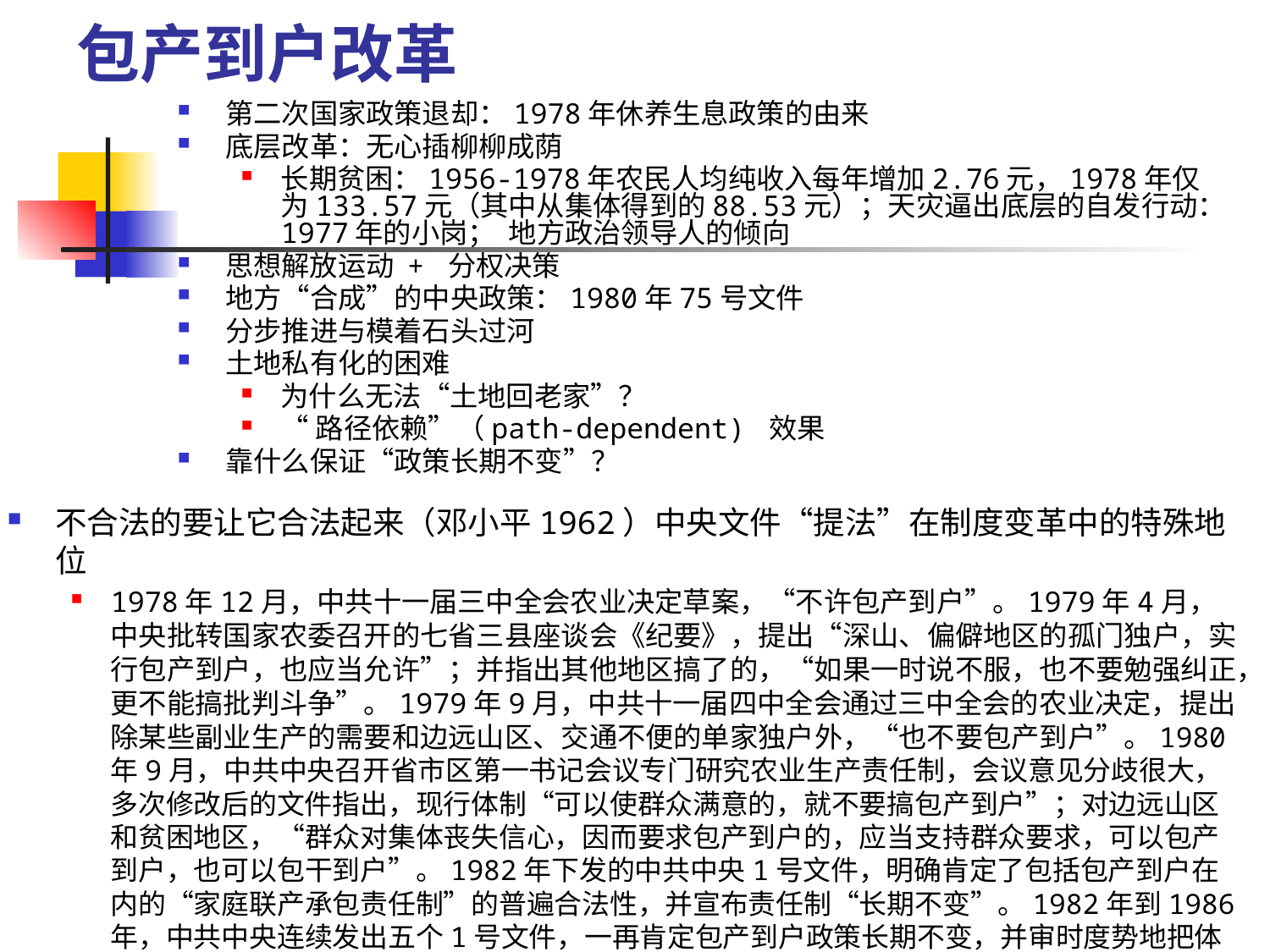

# 包产到户改革
第二次国家政策退却：1978年休养生息政策的由来
底层改革：无心插柳柳成荫
长期贫困：1956-1978年农民人均纯收入每年增加2.76元，1978年仅为133.57元（其中从集体得到的88.53元）；天灾逼出底层的自发行动：1977年的小岗；  地方政治领导人的倾向
思想解放运动 + 分权决策
地方“合成”的中央政策：1980年75号文件
分步推进与模着石头过河
土地私有化的困难
为什么无法“土地回老家”？
“路径依赖”（path-dependent) 效果
靠什么保证“政策长期不变”？
不合法的要让它合法起来（邓小平1962）中央文件“提法”在制度变革中的特殊地位
1978年12月，中共十一届三中全会农业决定草案，“不许包产到户”。1979年4月，中央批转国家农委召开的七省三县座谈会《纪要》，提出“深山、偏僻地区的孤门独户，实行包产到户，也应当允许”；并指出其他地区搞了的，“如果一时说不服，也不要勉强纠正，更不能搞批判斗争”。1979年9月，中共十一届四中全会通过三中全会的农业决定，提出除某些副业生产的需要和边远山区、交通不便的单家独户外，“也不要包产到户”。1980年9月，中共中央召开省市区第一书记会议专门研究农业生产责任制，会议意见分歧很大，多次修改后的文件指出，现行体制“可以使群众满意的，就不要搞包产到户”；对边远山区和贫困地区，“群众对集体丧失信心，因而要求包产到户的，应当支持群众要求，可以包产到户，也可以包干到户”。1982年下发的中共中央1号文件，明确肯定了包括包产到户在内的“家庭联产承包责任制”的普遍合法性，并宣布责任制“长期不变”。1982年到1986年，中共中央连续发出五个1号文件，一再肯定包产到户政策长期不变，并审时度势地把体制改革推向农村的各个方面。